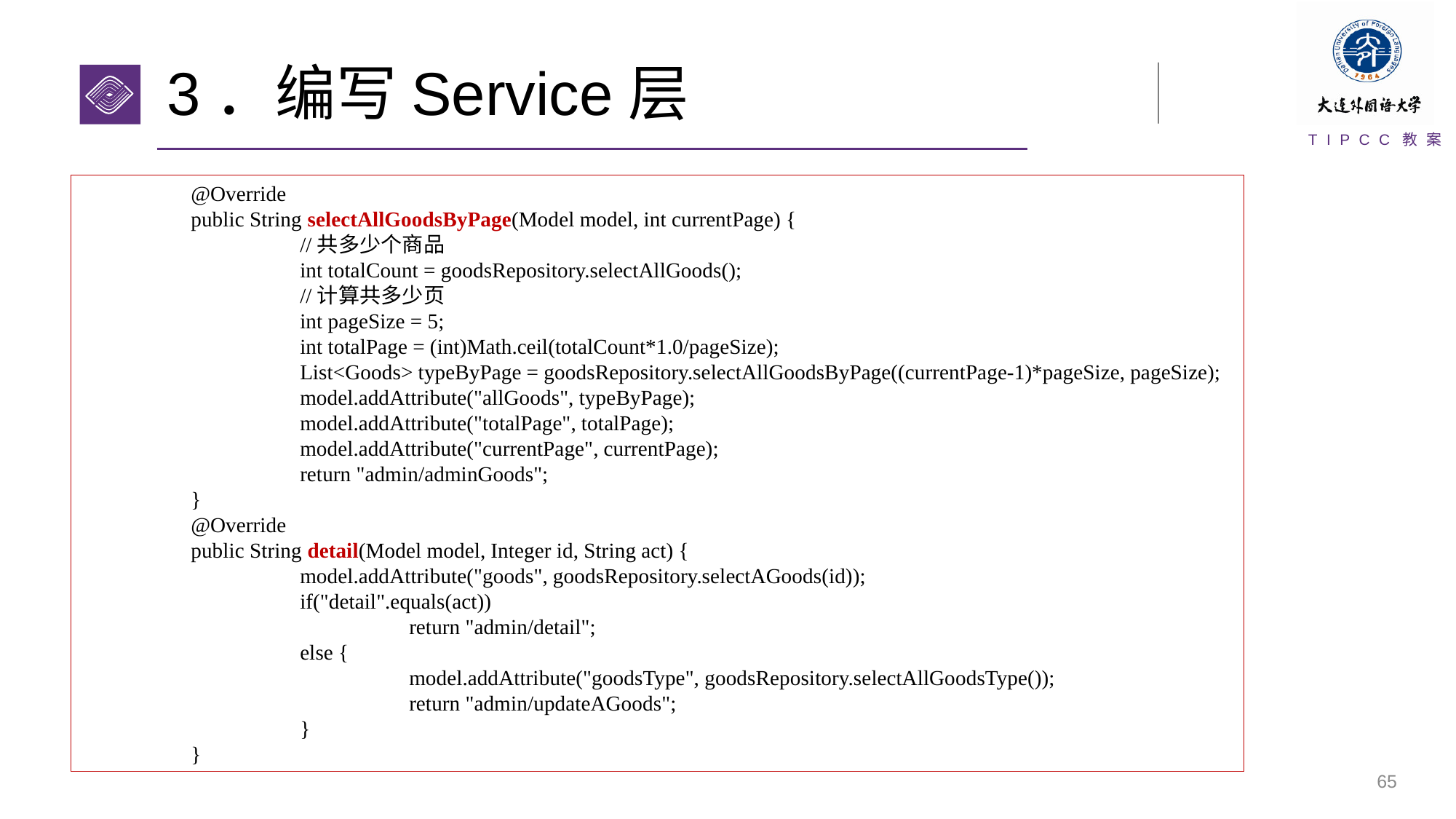

# 3．编写Service层
	@Override
	public String selectAllGoodsByPage(Model model, int currentPage) {
		//共多少个商品
	  	int totalCount = goodsRepository.selectAllGoods();
	  	//计算共多少页
	  	int pageSize = 5;
	  	int totalPage = (int)Math.ceil(totalCount*1.0/pageSize);
	 	List<Goods> typeByPage = goodsRepository.selectAllGoodsByPage((currentPage-1)*pageSize, pageSize);
	    	model.addAttribute("allGoods", typeByPage);
	    	model.addAttribute("totalPage", totalPage);
	  	model.addAttribute("currentPage", currentPage);
		return "admin/adminGoods";
	}
	@Override
	public String detail(Model model, Integer id, String act) {
		model.addAttribute("goods", goodsRepository.selectAGoods(id));
		if("detail".equals(act))
			return "admin/detail";
		else {
			model.addAttribute("goodsType", goodsRepository.selectAllGoodsType());
			return "admin/updateAGoods";
		}
	}
65